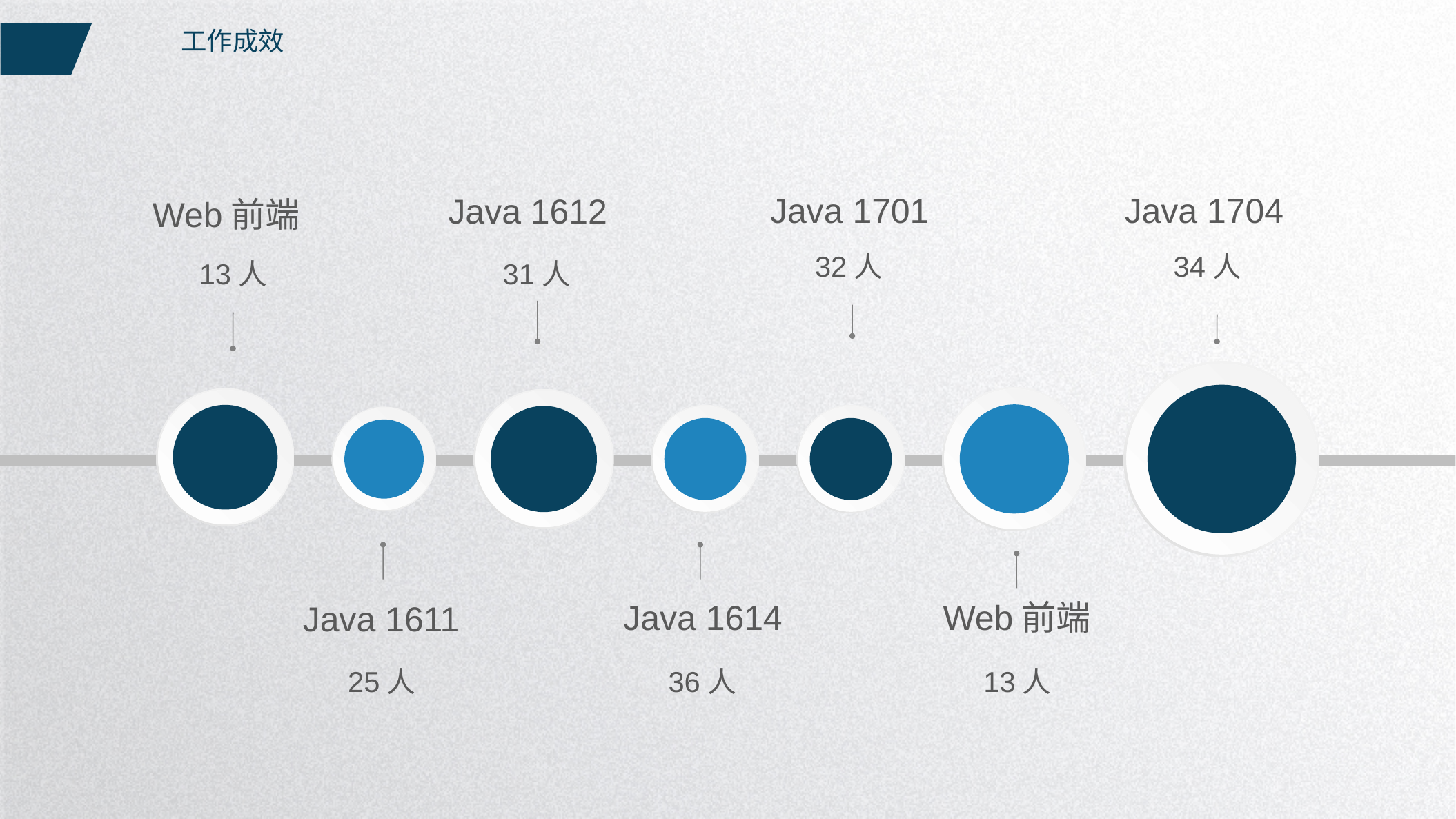

工作成效

Java 1701
Java 1704
Java 1612
Web前端

32人
34人
13人
31人

Java 1614
Web前端
Java 1611
25人
36人
13人